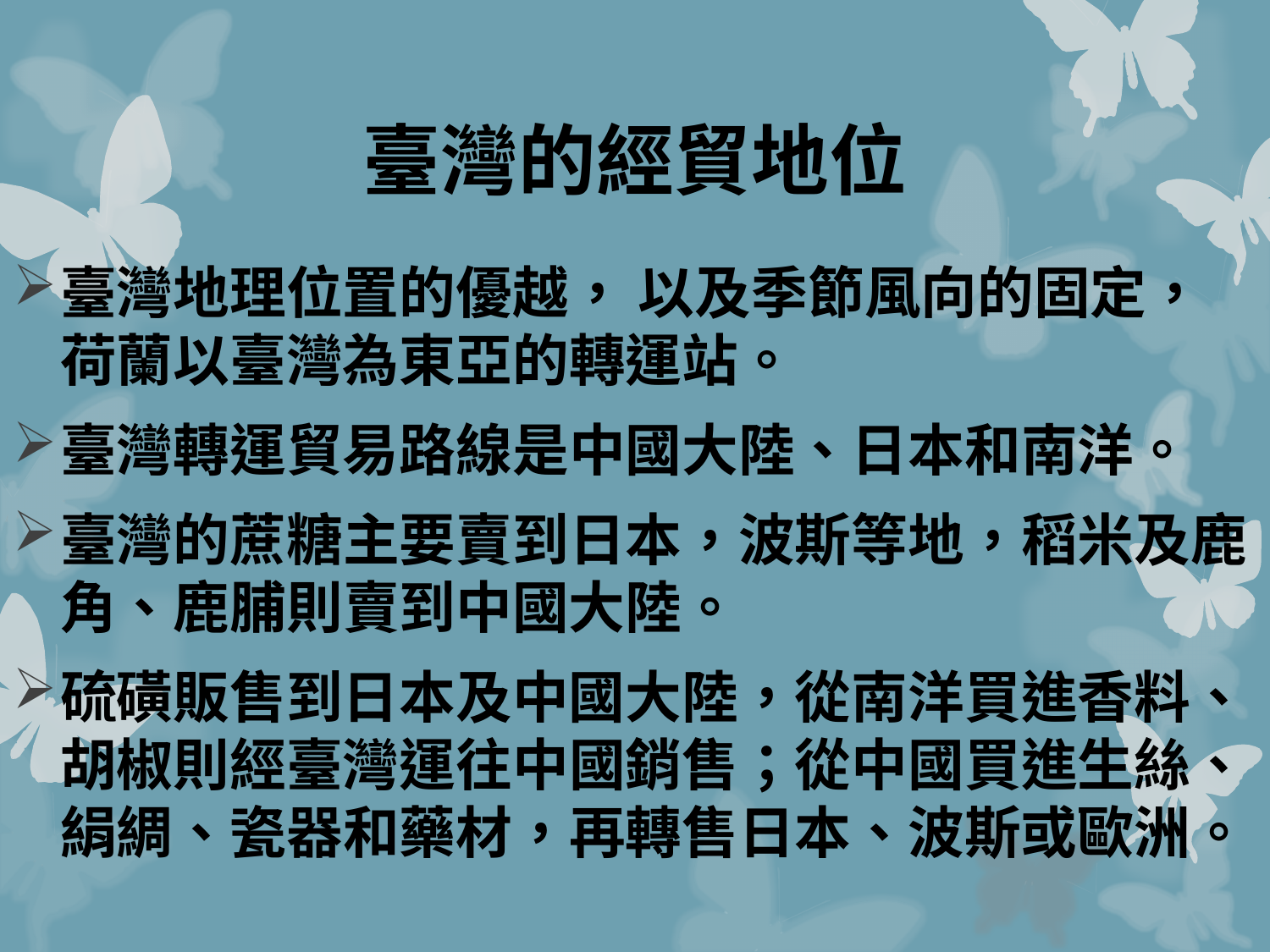

# 臺灣的經貿地位
臺灣地理位置的優越， 以及季節風向的固定，荷蘭以臺灣為東亞的轉運站。
臺灣轉運貿易路線是中國大陸、日本和南洋。
臺灣的蔗糖主要賣到日本，波斯等地，稻米及鹿角、鹿脯則賣到中國大陸。
硫磺販售到日本及中國大陸，從南洋買進香料、胡椒則經臺灣運往中國銷售；從中國買進生絲、絹綢、瓷器和藥材，再轉售日本、波斯或歐洲。